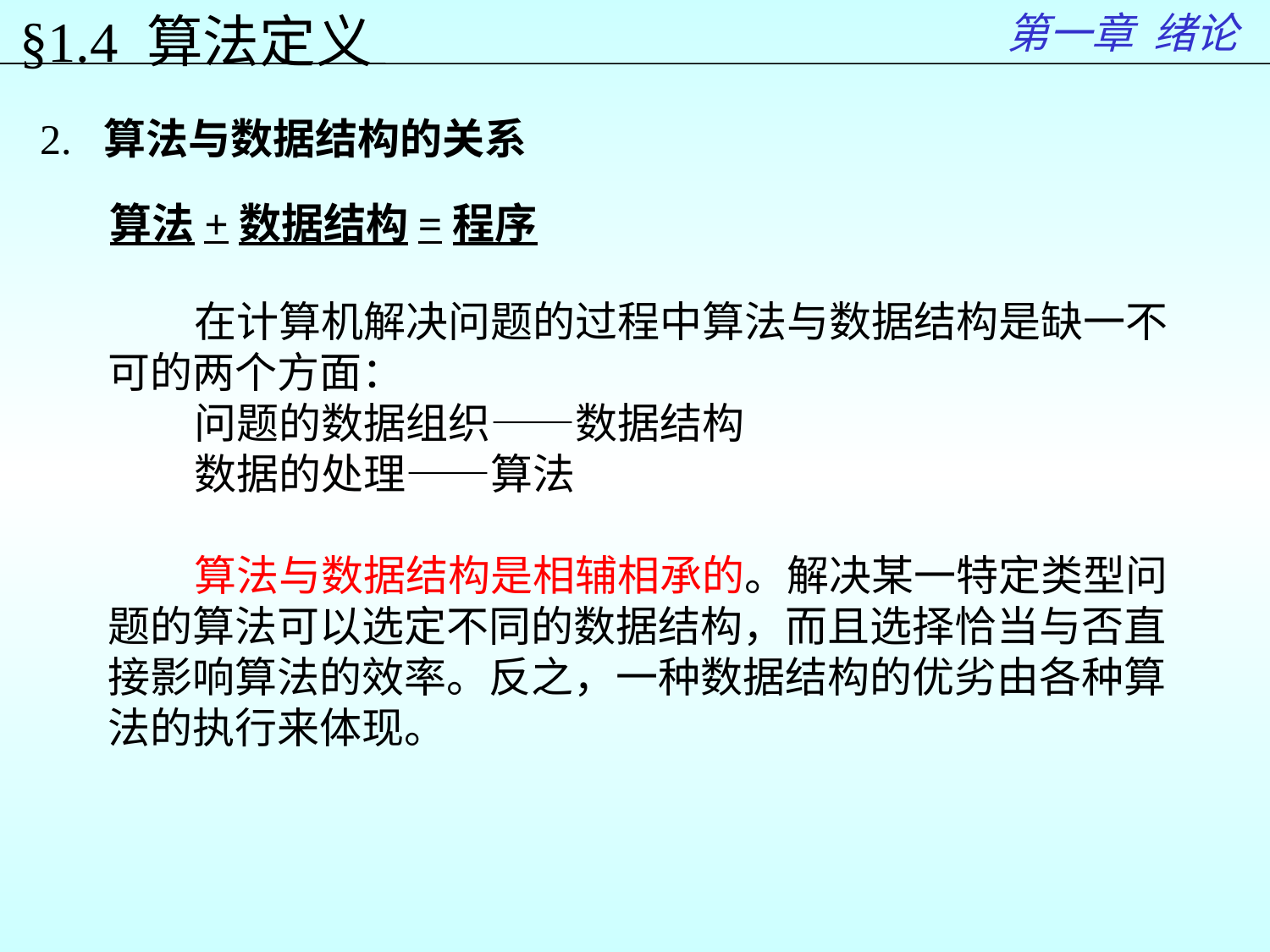

第一章  绪论

§1.4 算法定义
2.  算法与数据结构的关系
算法+数据结构=程序
        在计算机解决问题的过程中算法与数据结构是缺一不可的两个方面：
        问题的数据组织——数据结构
        数据的处理——算法

        算法与数据结构是相辅相承的。解决某一特定类型问题的算法可以选定不同的数据结构，而且选择恰当与否直接影响算法的效率。反之，一种数据结构的优劣由各种算法的执行来体现。